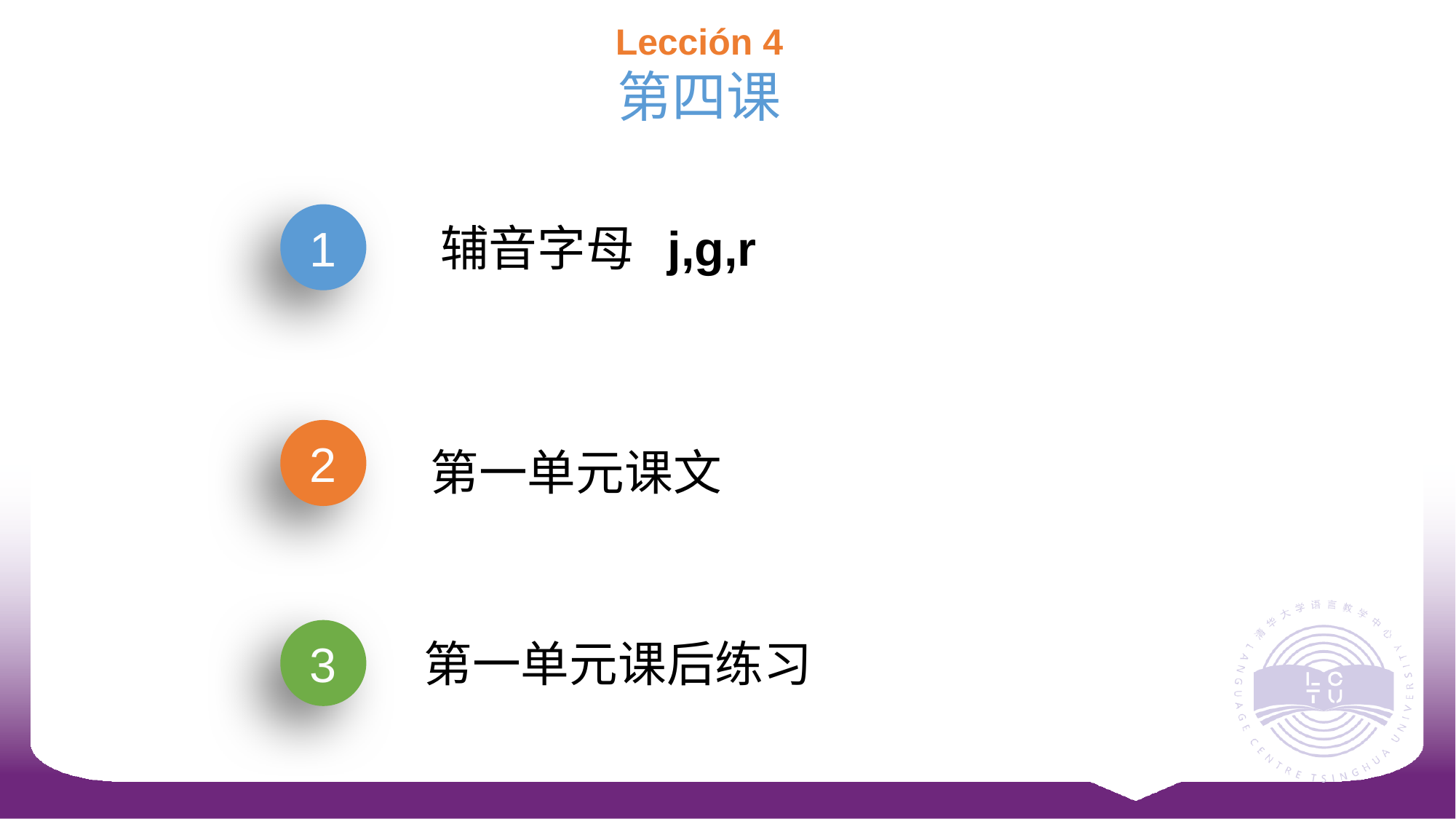

Lección 4
第四课
1
辅音字母  j,g,r

2
第一单元课文
3
第一单元课后练习